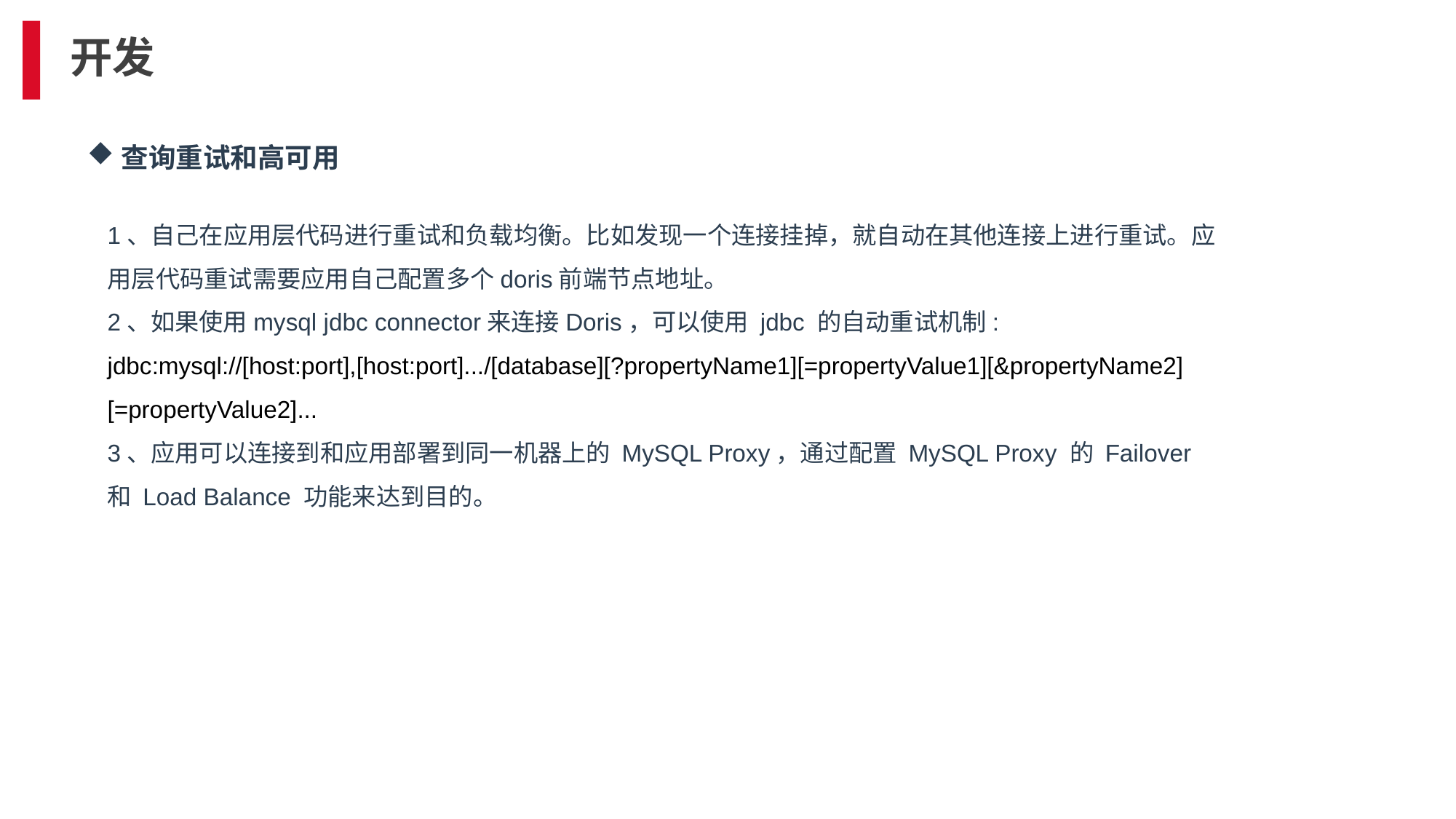

# 开发
查询重试和高可用
1、自己在应用层代码进行重试和负载均衡。比如发现一个连接挂掉，就自动在其他连接上进行重试。应用层代码重试需要应用自己配置多个doris前端节点地址。
2、如果使用mysql jdbc connector来连接Doris，可以使用 jdbc 的自动重试机制: jdbc:mysql://[host:port],[host:port].../[database][?propertyName1][=propertyValue1][&propertyName2][=propertyValue2]...
3、应用可以连接到和应用部署到同一机器上的 MySQL Proxy，通过配置 MySQL Proxy 的 Failover 和 Load Balance 功能来达到目的。